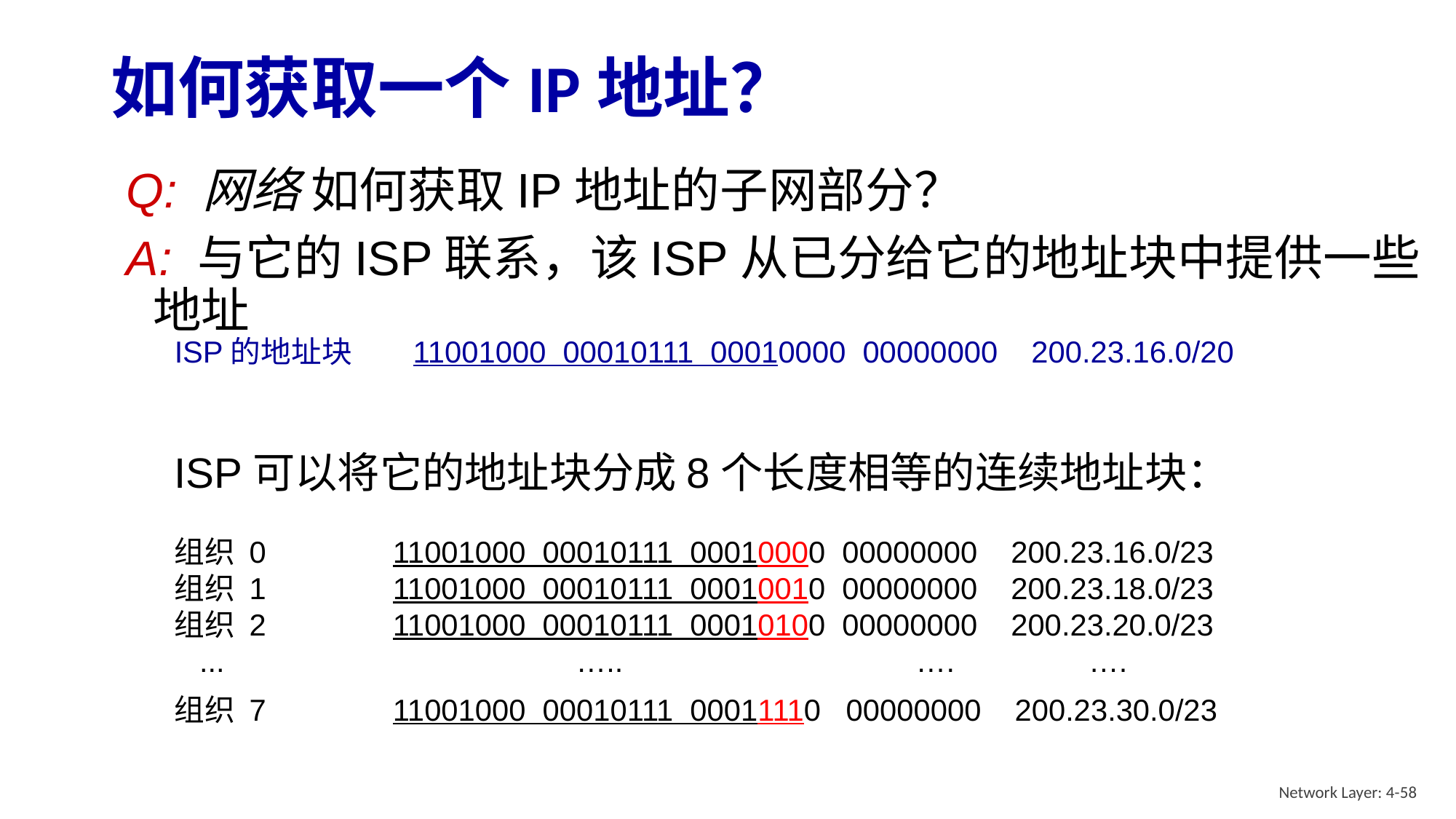

# 如何获取一个IP地址？
Q: 网络 如何获取IP地址的子网部分？
A: 与它的ISP联系，该ISP从已分给它的地址块中提供一些地址
ISP的地址块        11001000  00010111  00010000  00000000    200.23.16.0/20

ISP可以将它的地址块分成8个长度相等的连续地址块：

组织 0    	11001000  00010111  00010000  00000000    200.23.16.0/23
组织 1    	11001000  00010111  00010010  00000000    200.23.18.0/23
组织 2    	11001000  00010111  00010100  00000000    200.23.20.0/23
   ...                                          …..                                   ….                ….
组织 7    	11001000  00010111  00011110   00000000    200.23.30.0/23

Network Layer: 4-58